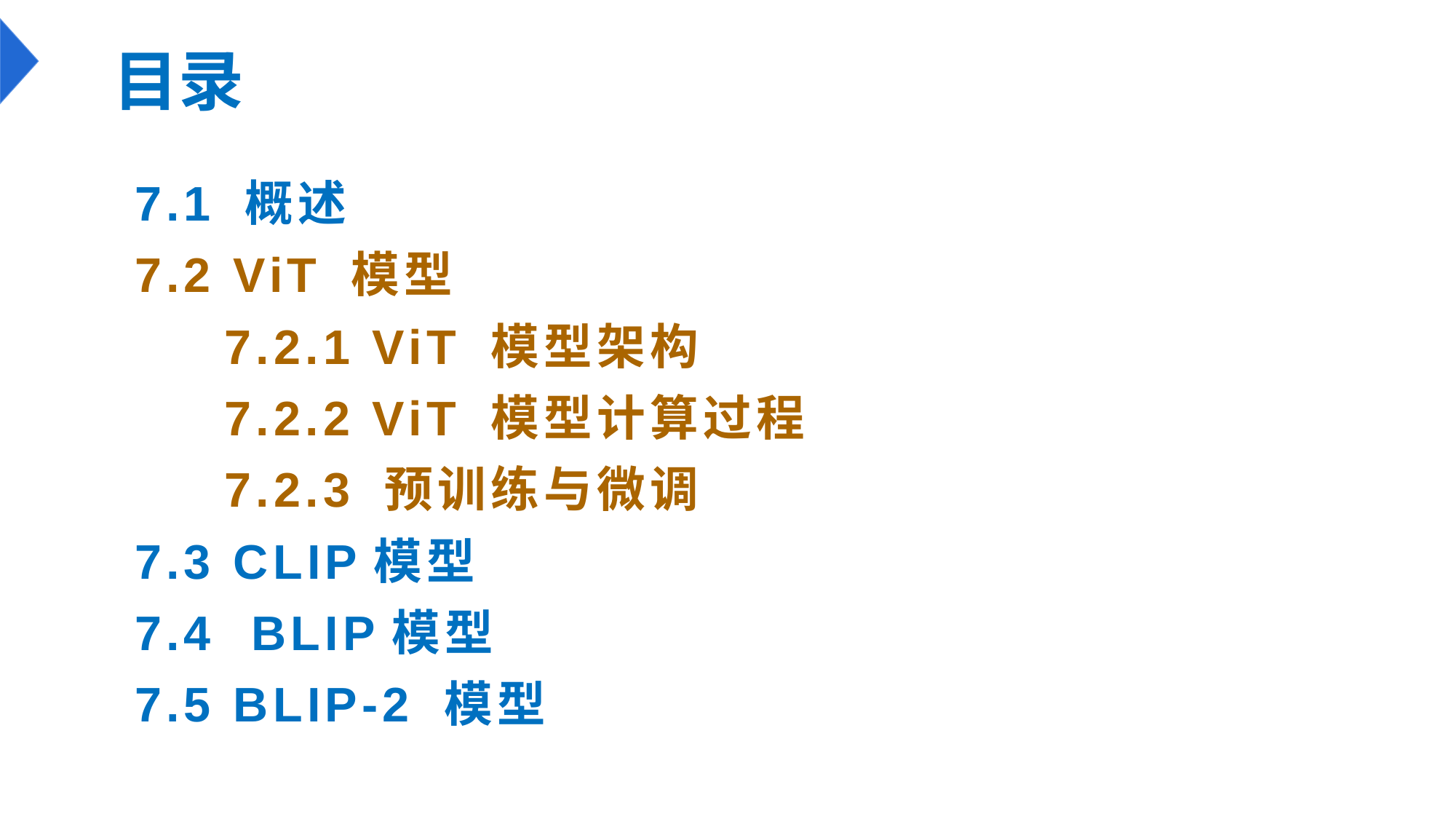

目录
# 7.1 概述 7.2 ViT 模型 7.2.1 ViT 模型架构 7.2.2 ViT 模型计算过程 7.2.3 预训练与微调 7.3 CLIP模型 7.4  BLIP模型 7.5 BLIP-2 模型